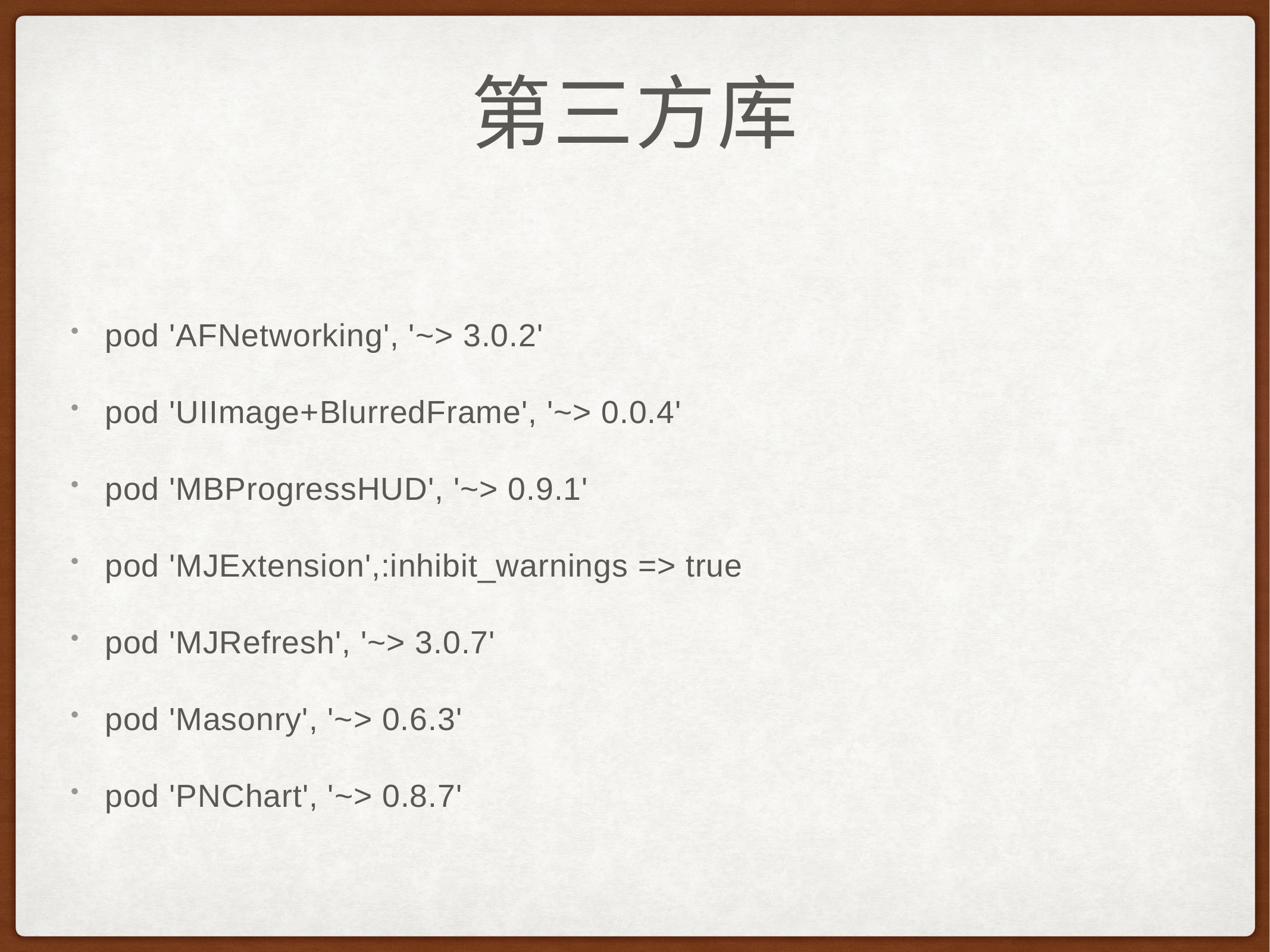

# 第三方库

pod 'AFNetworking', '~> 3.0.2'
pod 'UIImage+BlurredFrame', '~> 0.0.4'
pod 'MBProgressHUD', '~> 0.9.1'
pod 'MJExtension',:inhibit_warnings => true
pod 'MJRefresh', '~> 3.0.7'
pod 'Masonry', '~> 0.6.3'
pod 'PNChart', '~> 0.8.7'